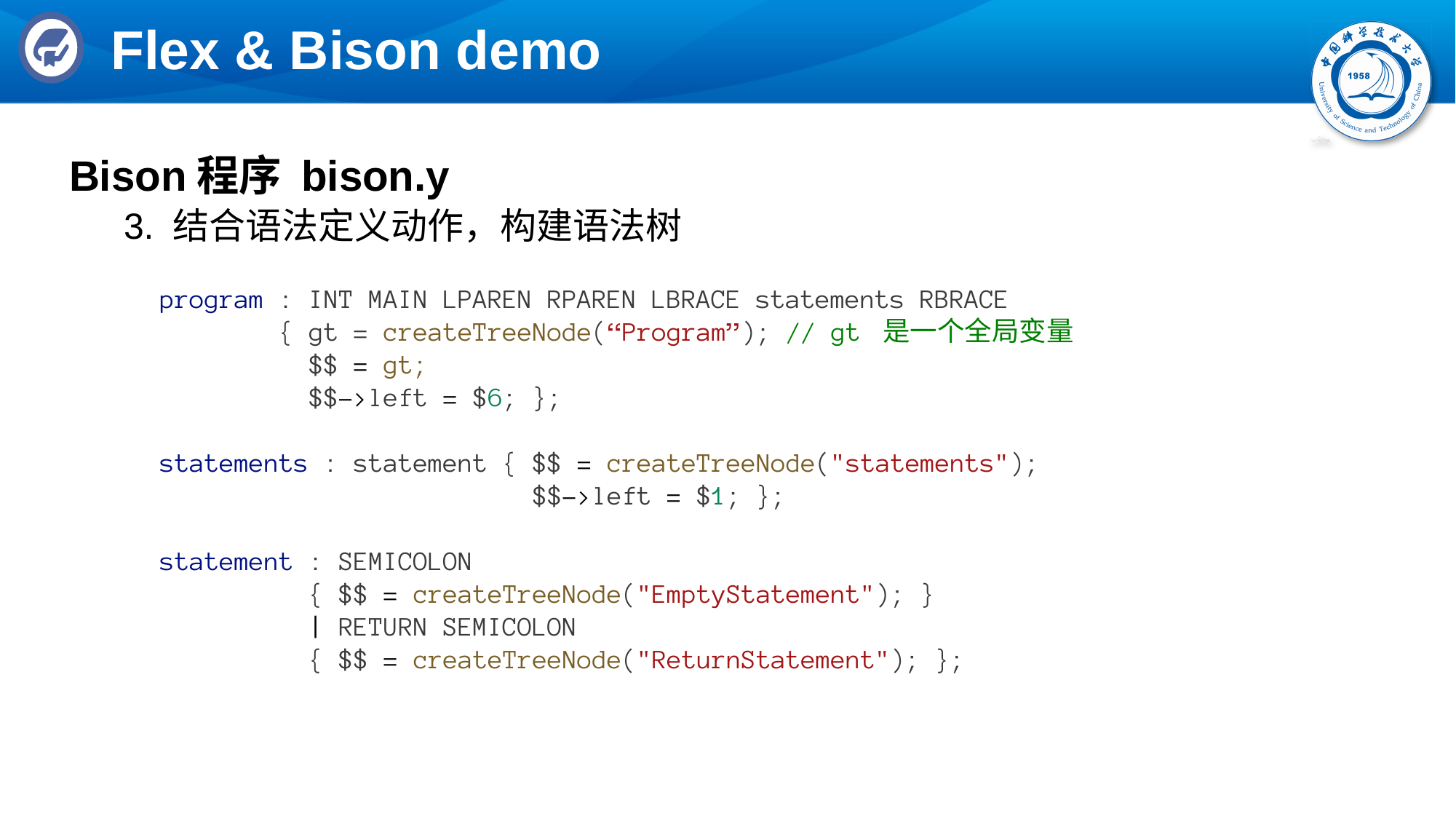

# Flex & Bison demo
Bison程序 bison.y
3. 结合语法定义动作，构建语法树

program : INT MAIN LPAREN RPAREN LBRACE statements RBRACE
        { gt = createTreeNode(“Program”); // gt 是一个全局变量
          $$ = gt;
          $$->left = $6; };

statements : statement { $$ = createTreeNode("statements");
                         $$->left = $1; };
statement : SEMICOLON
          { $$ = createTreeNode("EmptyStatement"); }
          | RETURN SEMICOLON
          { $$ = createTreeNode("ReturnStatement"); };